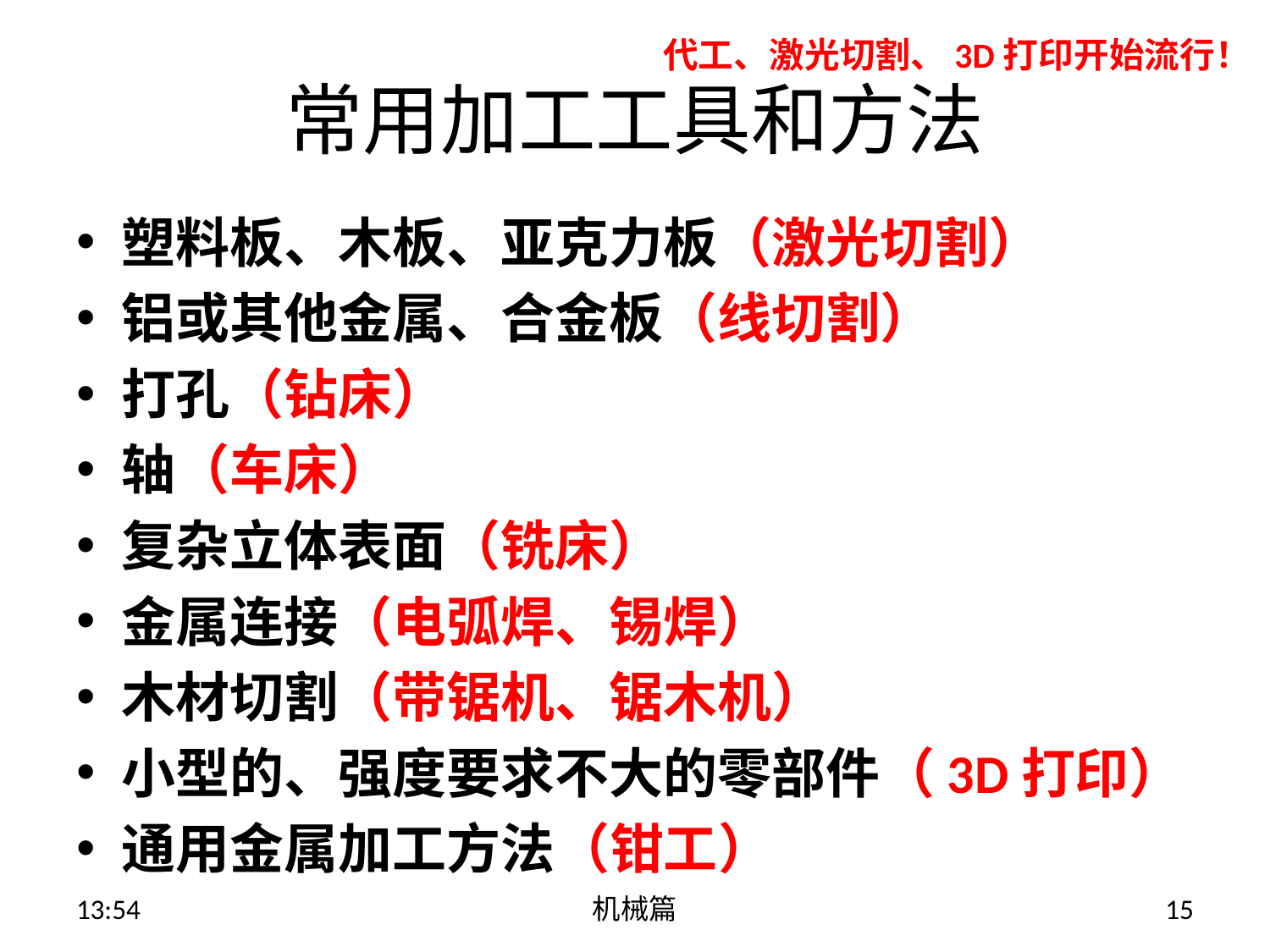

代工、激光切割、3D打印开始流行！
# 常用加工工具和方法
塑料板、木板、亚克力板（激光切割）
铝或其他金属、合金板（线切割）
打孔（钻床）
轴（车床）
复杂立体表面（铣床）
金属连接（电弧焊、锡焊）
木材切割（带锯机、锯木机）
小型的、强度要求不大的零部件（3D打印）
通用金属加工方法（钳工）
13:54
机械篇
15